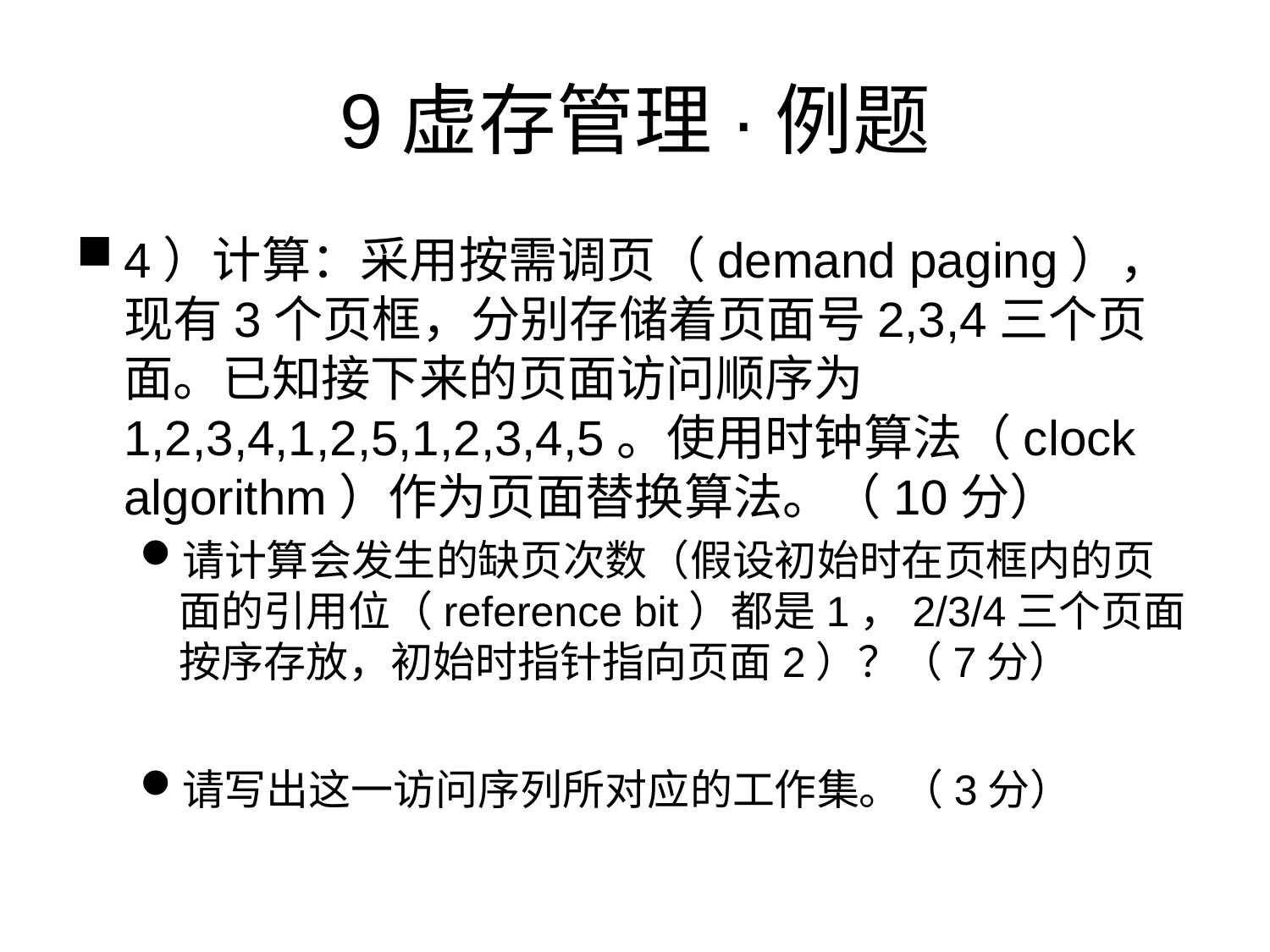

# 9虚存管理·例题
4）计算：采用按需调页（demand paging），现有3个页框，分别存储着页面号2,3,4三个页面。已知接下来的页面访问顺序为1,2,3,4,1,2,5,1,2,3,4,5。使用时钟算法（clock algorithm）作为页面替换算法。（10分）
请计算会发生的缺页次数（假设初始时在页框内的页面的引用位（reference bit）都是1，2/3/4三个页面按序存放，初始时指针指向页面2）？（7分）

请写出这一访问序列所对应的工作集。（3分）